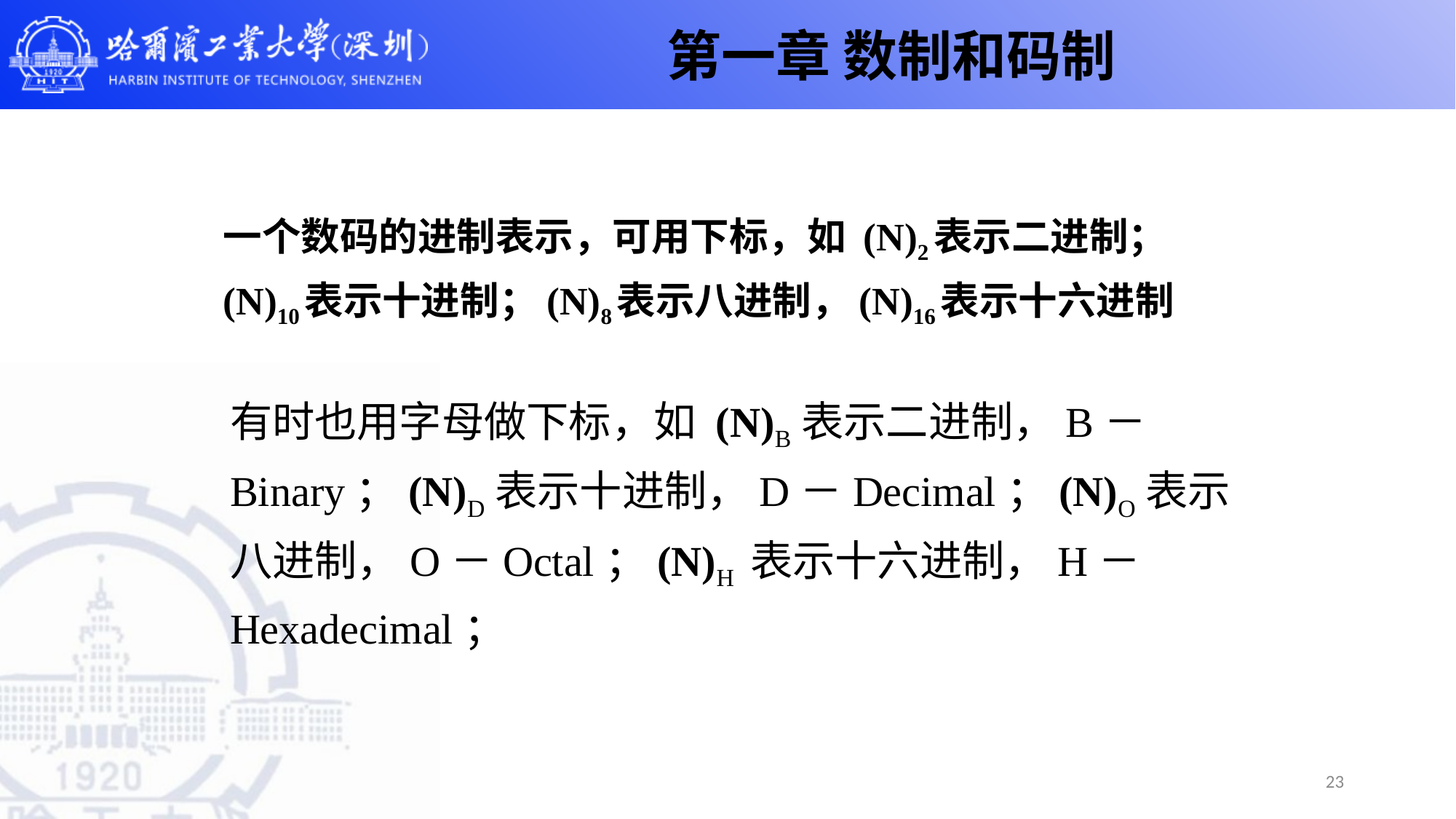

第一章 数制和码制
一个数码的进制表示，可用下标，如 (N)2表示二进制； (N)10表示十进制；(N)8表示八进制，(N)16表示十六进制
有时也用字母做下标，如 (N)B表示二进制，B－Binary；(N)D表示十进制，D－Decimal；(N)O表示八进制，O－Octal；(N)H 表示十六进制，H－Hexadecimal；
23